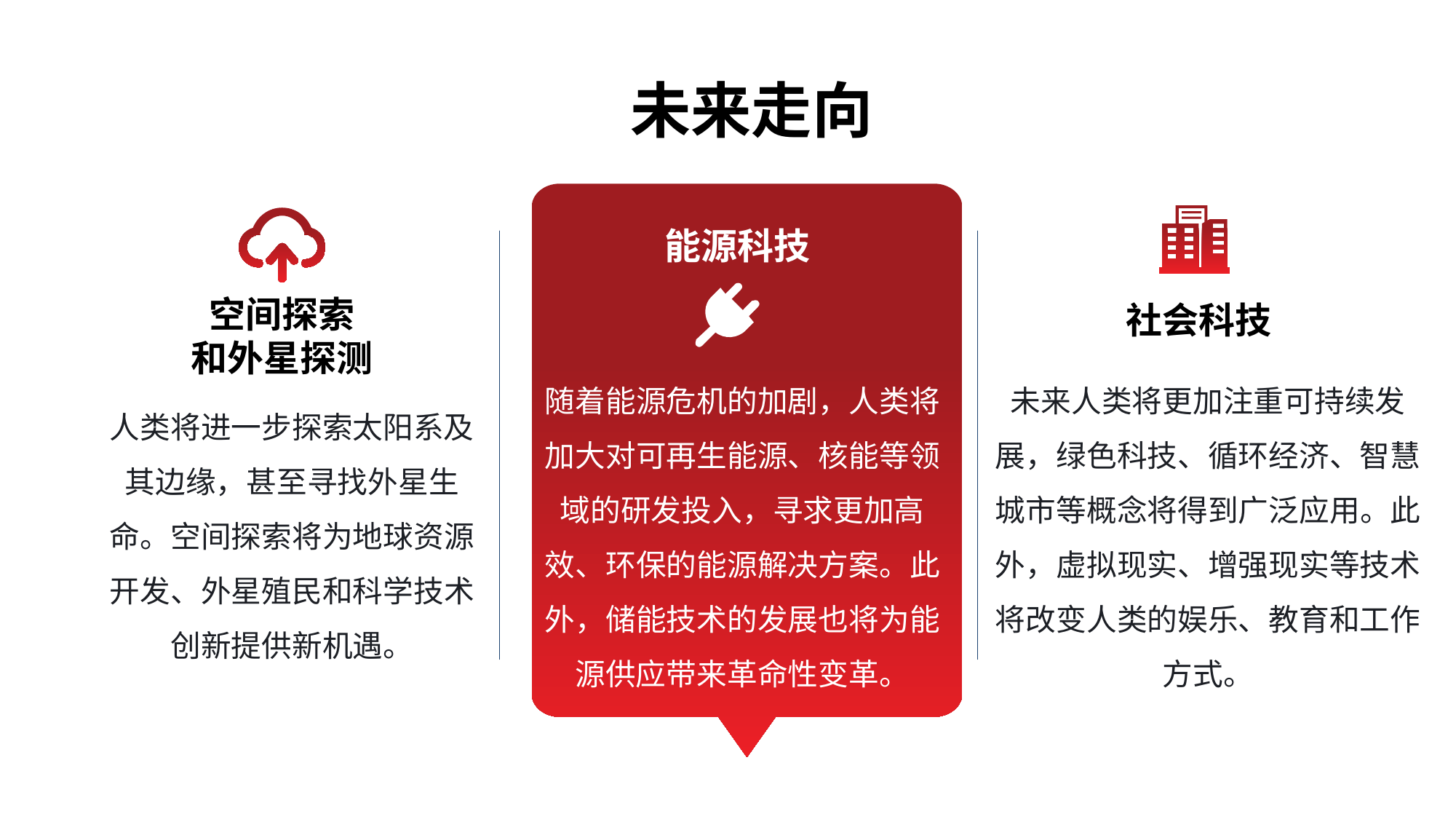

未来走向

能源科技

社会科技
空间探索
和外星探测
随着能源危机的加剧，人类将加大对可再生能源、核能等领域的研发投入，寻求更加高效、环保的能源解决方案。此外，储能技术的发展也将为能源供应带来革命性变革。
未来人类将更加注重可持续发展，绿色科技、循环经济、智慧城市等概念将得到广泛应用。此外，虚拟现实、增强现实等技术将改变人类的娱乐、教育和工作方式。
人类将进一步探索太阳系及其边缘，甚至寻找外星生命。空间探索将为地球资源开发、外星殖民和科学技术创新提供新机遇。